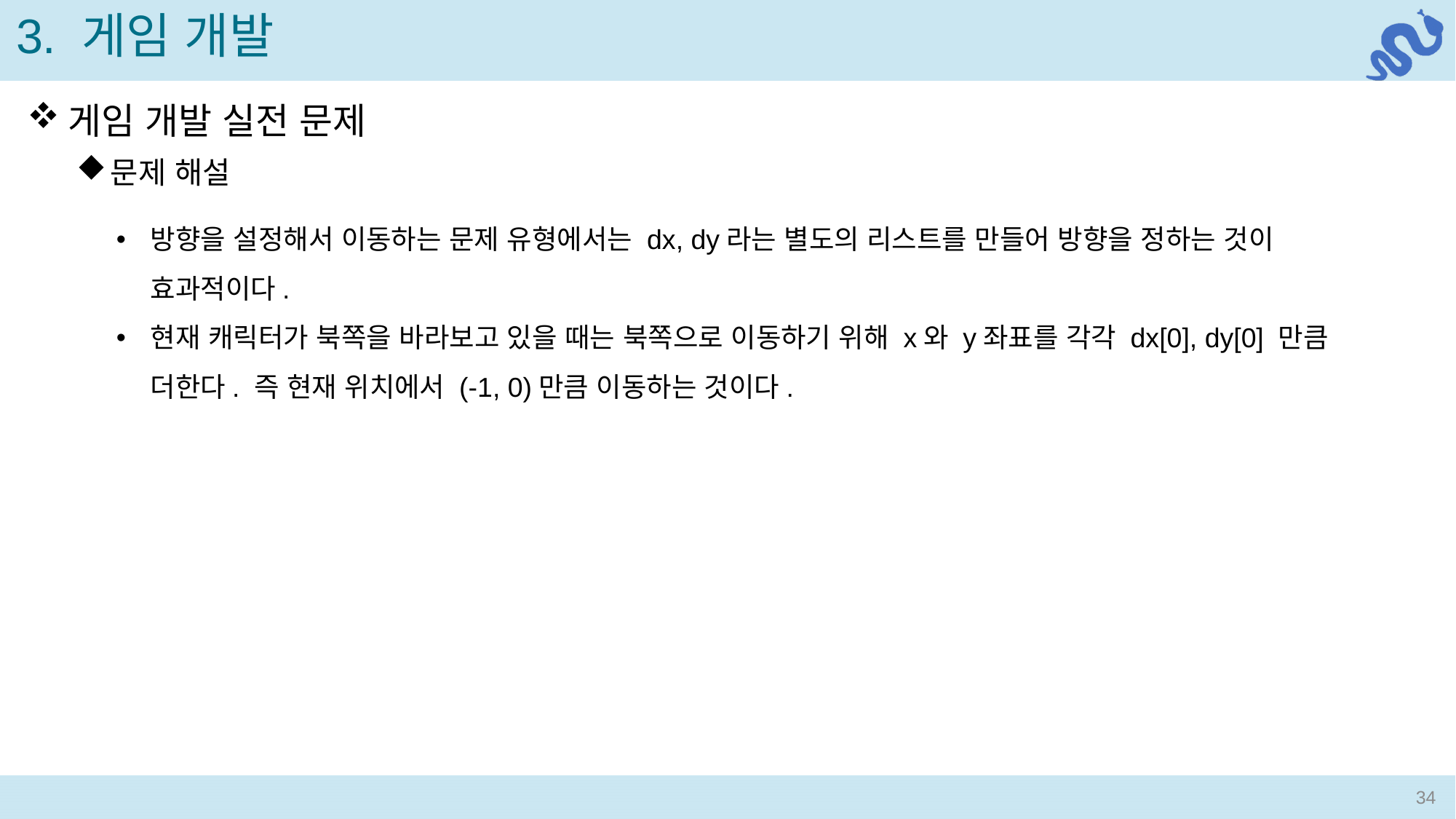

3. 게임 개발
게임 개발 실전 문제
문제 해설
방향을 설정해서 이동하는 문제 유형에서는 dx, dy라는 별도의 리스트를 만들어 방향을 정하는 것이 효과적이다.
현재 캐릭터가 북쪽을 바라보고 있을 때는 북쪽으로 이동하기 위해 x와 y좌표를 각각 dx[0], dy[0] 만큼 더한다. 즉 현재 위치에서 (-1, 0)만큼 이동하는 것이다.

34